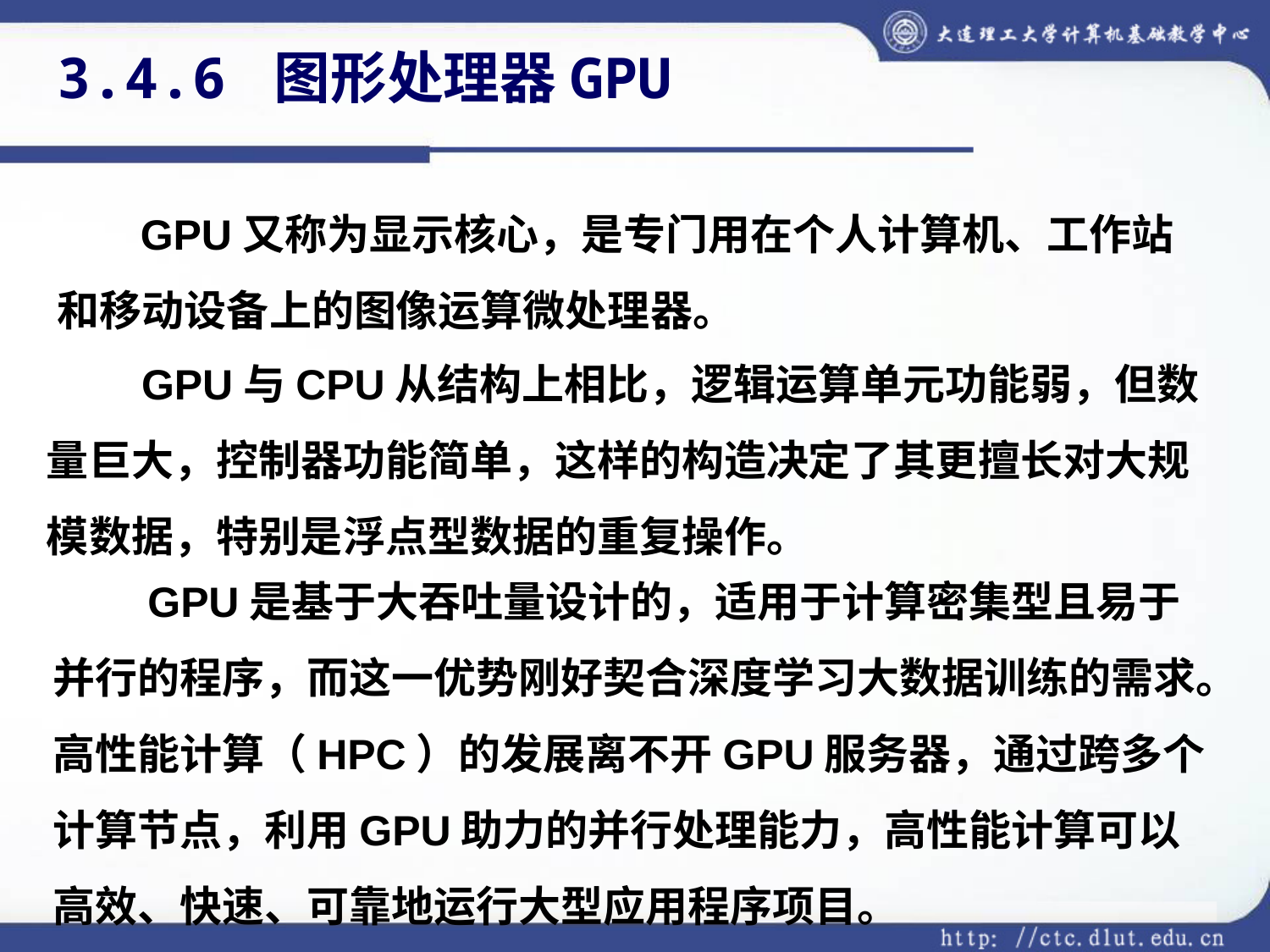

3.4.6 图形处理器GPU
       GPU又称为显示核心，是专门用在个人计算机、工作站和移动设备上的图像运算微处理器。
        GPU与CPU从结构上相比，逻辑运算单元功能弱，但数量巨大，控制器功能简单，这样的构造决定了其更擅长对大规模数据，特别是浮点型数据的重复操作。
        GPU是基于大吞吐量设计的，适用于计算密集型且易于并行的程序，而这一优势刚好契合深度学习大数据训练的需求。高性能计算（HPC）的发展离不开GPU服务器，通过跨多个计算节点，利用GPU助力的并行处理能力，高性能计算可以高效、快速、可靠地运行大型应用程序项目。